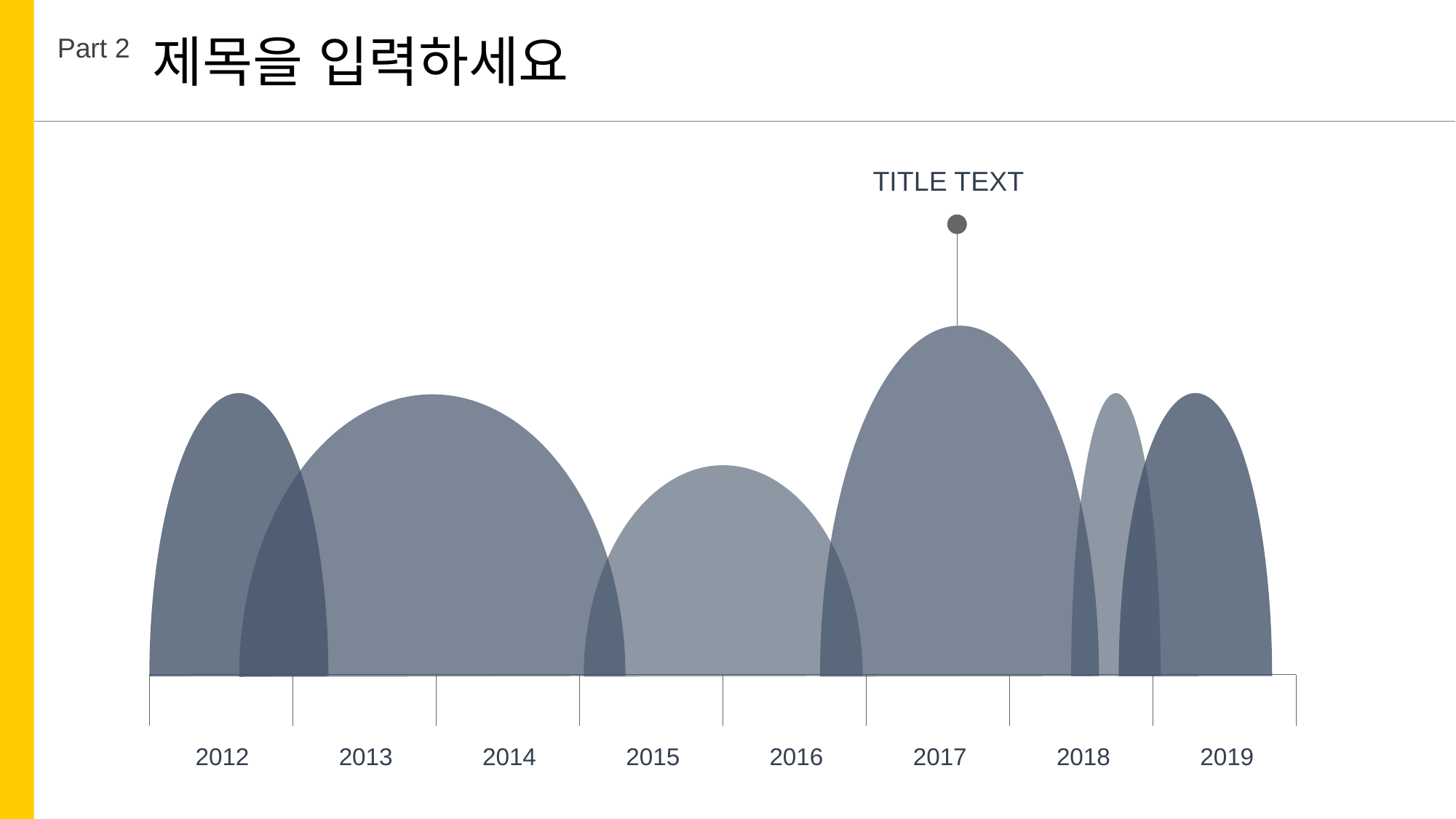

제목을 입력하세요
Part 2
TITLE TEXT

2012
2013
2014
2015
2016
2017
2018
2019